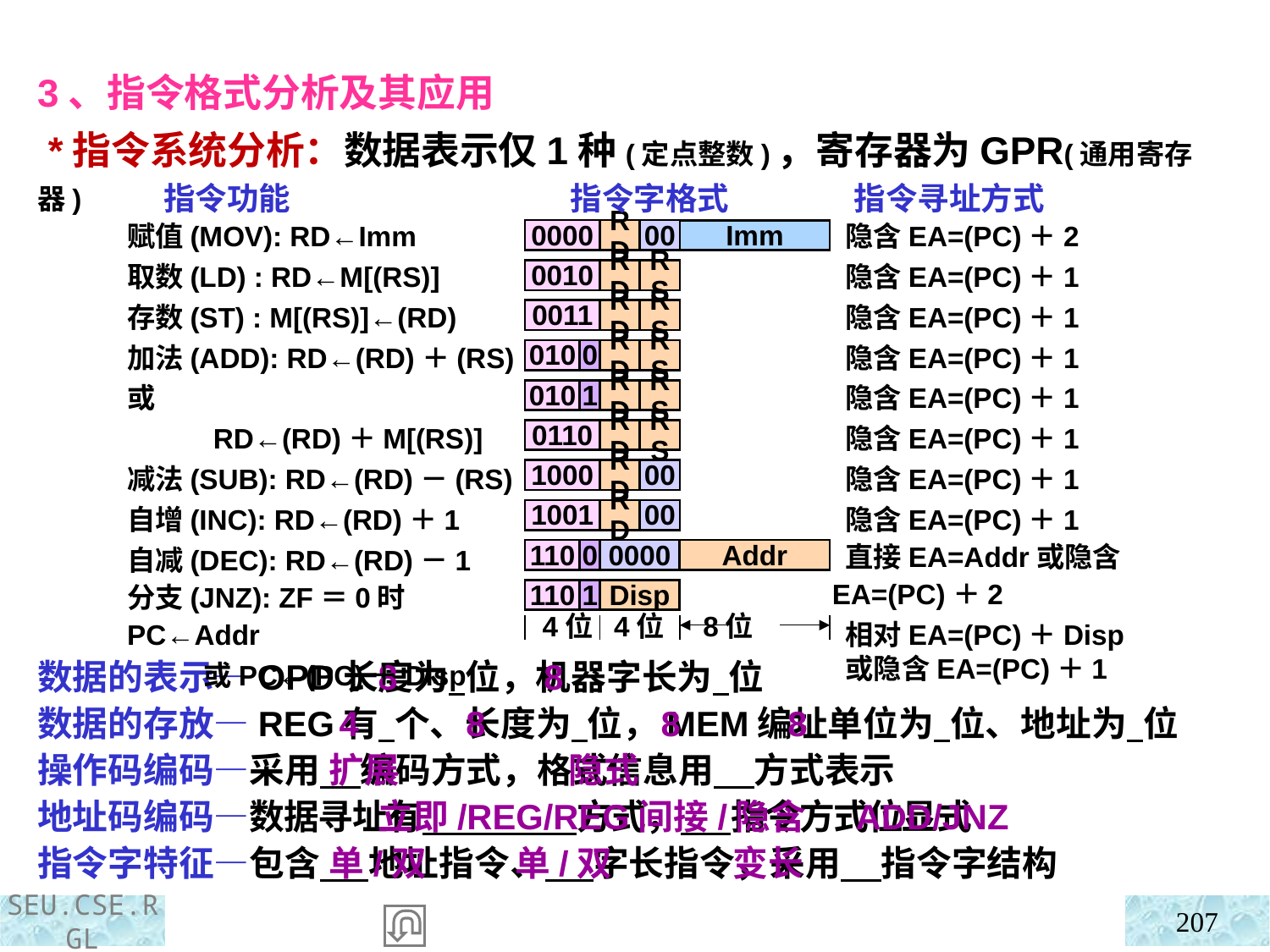

3、指令格式分析及其应用
 *指令系统分析：数据表示仅1种(定点整数)，寄存器为GPR(通用寄存器)
    指令功能
赋值(MOV): RD←Imm
取数(LD) : RD←M[(RS)]
存数(ST) : M[(RS)]←(RD)
加法(ADD): RD←(RD)＋(RS)或
           RD←(RD)＋M[(RS)]
减法(SUB): RD←(RD)－(RS)
自增(INC): RD←(RD)＋1
自减(DEC): RD←(RD)－1
分支(JNZ): ZF＝0时PC←Addr
           或PC←(PC)＋Disp
指令字格式
  指令寻址方式
 隐含EA=(PC)＋2
 隐含EA=(PC)＋1
 隐含EA=(PC)＋1
 隐含EA=(PC)＋1
 隐含EA=(PC)＋1
 隐含EA=(PC)＋1
 隐含EA=(PC)＋1
 隐含EA=(PC)＋1
 直接EA=Addr或隐含EA=(PC)＋2
 相对EA=(PC)＋Disp
 或隐含EA=(PC)＋1
0000
RD
00
Imm
0010
RD
RS
0011
RD
RS
010
0
RD
RS
010
1
RD
RS
0110
RD
RS
1000
RD
00
1001
RD
00
110
0
0000
Addr
110
1
Disp
4位   4位     8位
数据的表示—OPD长度为  位，机器字长为  位
数据的存放—REG有  个、长度为  位，MEM编址单位为  位、地址为  位
操作码编码—采用     编码方式，格式信息用     方式表示
地址码编码—数据寻址有                      方式，       指令方式位显式
指令字特征—包含      地址指令、      字长指令，采用     指令字结构
     8               8
 4           8                  8           8
扩展                     隐式
     立即/REG/REG间接/隐含       ADD/JNZ
单/双           单/双               变长
207